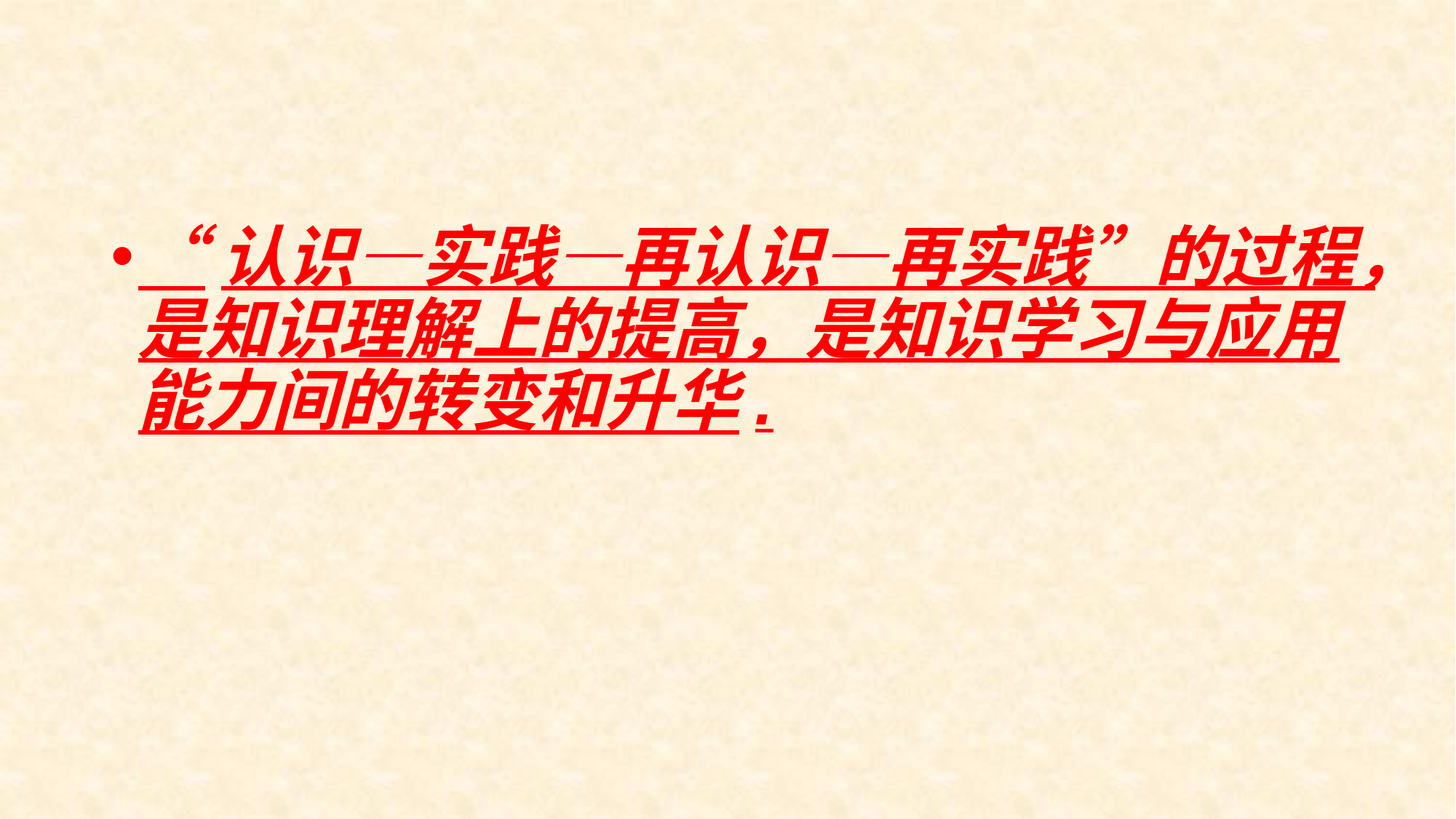

#
“认识—实践—再认识—再实践”的过程，是知识理解上的提高，是知识学习与应用能力间的转变和升华.